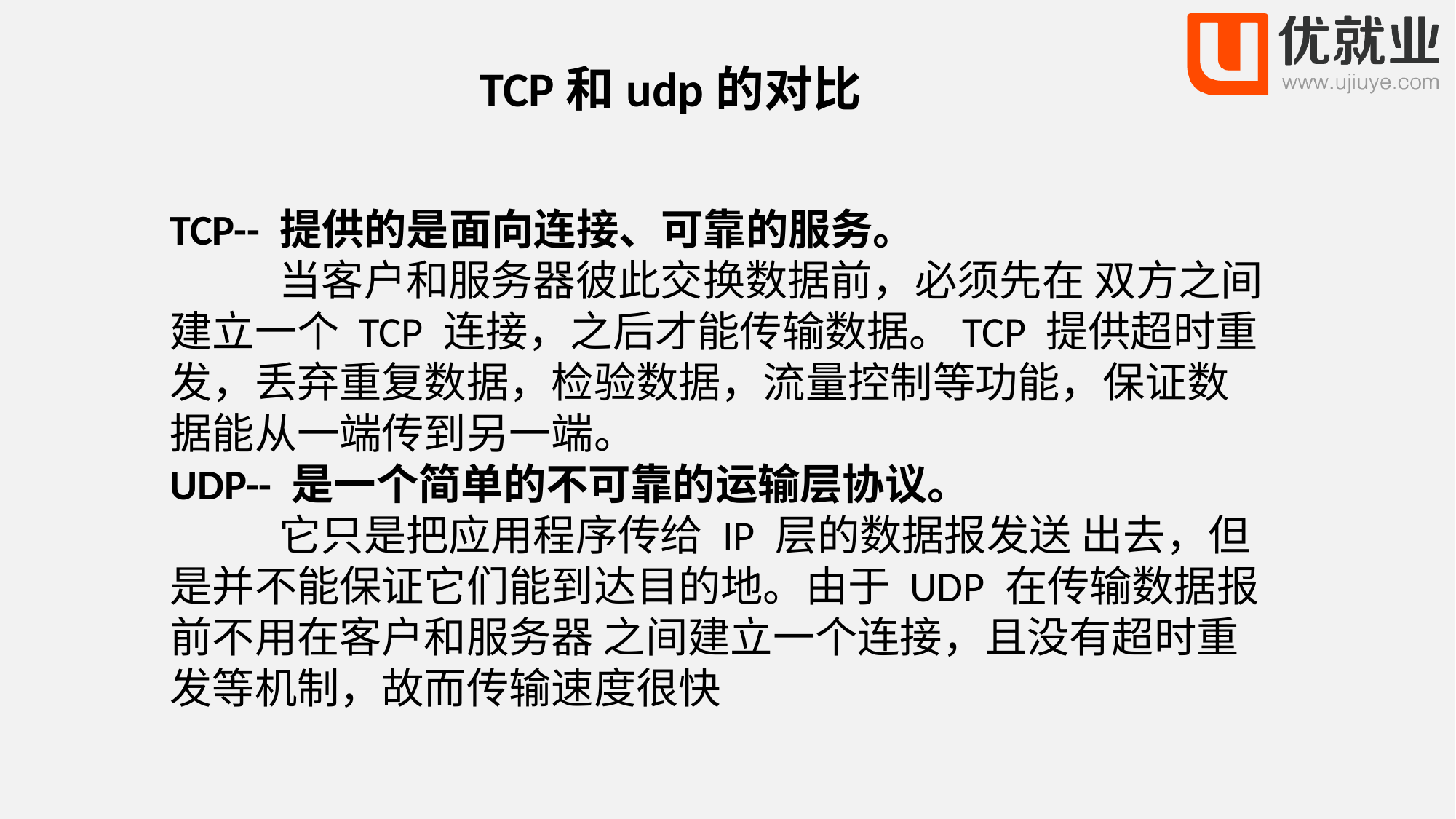

TCP和udp的对比
TCP-- 提供的是面向连接、可靠的服务。
	当客户和服务器彼此交换数据前，必须先在 双方之间建立一个 TCP 连接，之后才能传输数据。TCP 提供超时重发，丢弃重复数据，检验数据，流量控制等功能，保证数据能从一端传到另一端。
UDP-- 是一个简单的不可靠的运输层协议。
	它只是把应用程序传给 IP 层的数据报发送 出去，但是并不能保证它们能到达目的地。由于 UDP 在传输数据报前不用在客户和服务器 之间建立一个连接，且没有超时重发等机制，故而传输速度很快